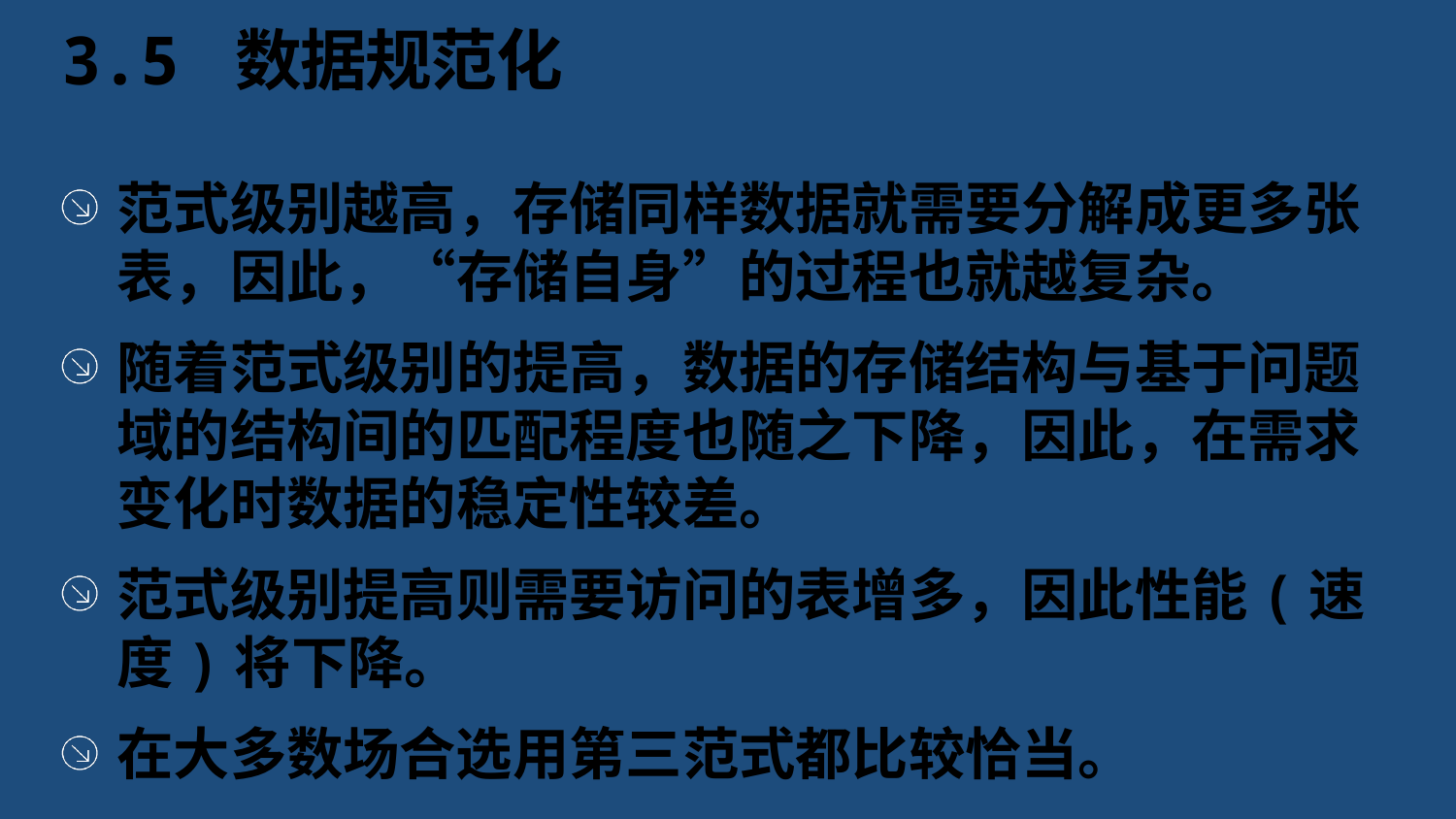

# 3.5 数据规范化
范式级别越高，存储同样数据就需要分解成更多张表，因此，“存储自身”的过程也就越复杂。
随着范式级别的提高，数据的存储结构与基于问题域的结构间的匹配程度也随之下降，因此，在需求变化时数据的稳定性较差。
范式级别提高则需要访问的表增多，因此性能(速度)将下降。
在大多数场合选用第三范式都比较恰当。